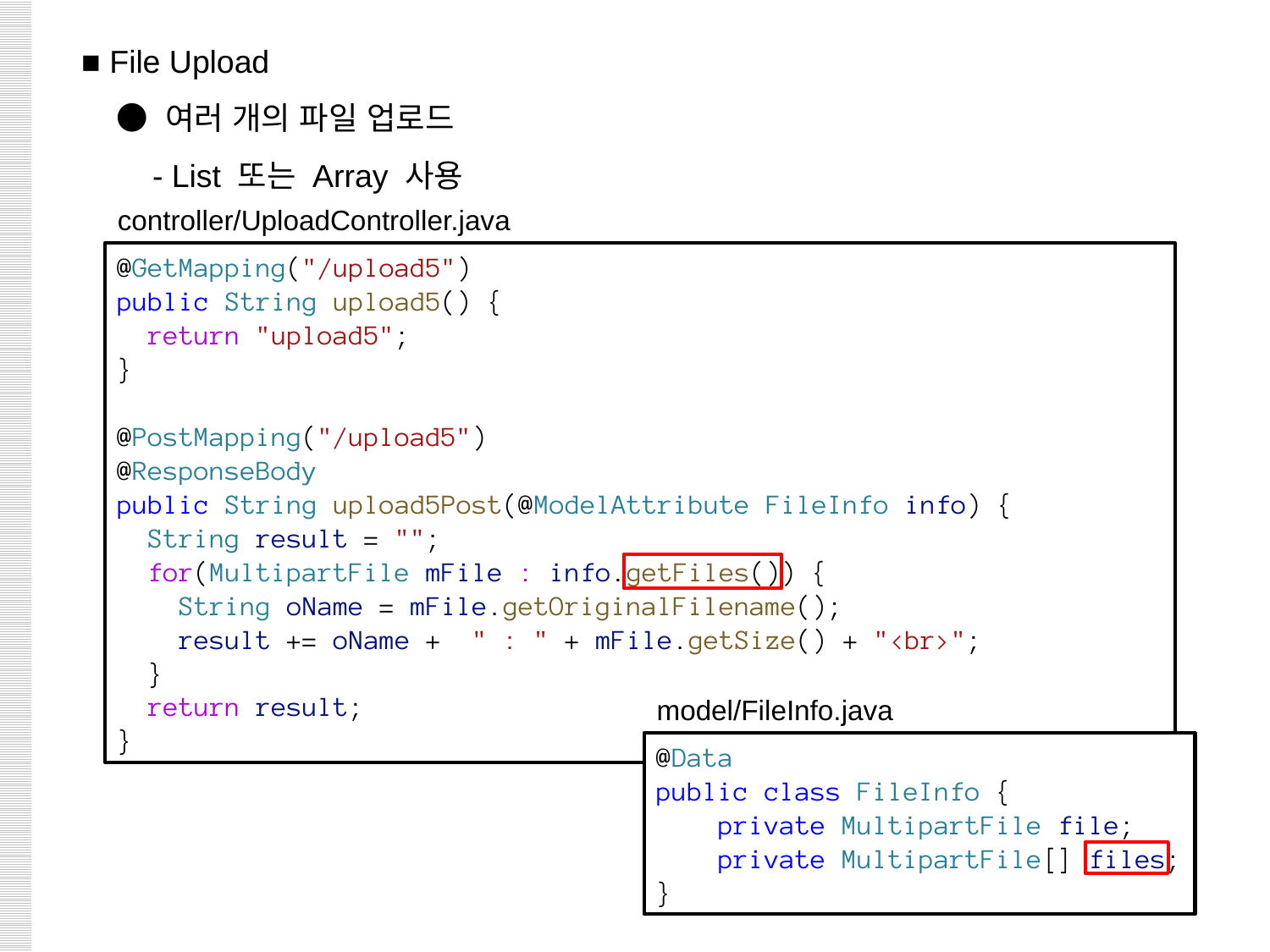

■ File Upload
    ● 여러 개의 파일 업로드
        - List 또는 Array 사용
controller/UploadController.java
@GetMapping("/upload5")
public String upload5() {
  return "upload5";
}
@PostMapping("/upload5")
@ResponseBody
public String upload5Post(@ModelAttribute FileInfo info) {
  String result = "";
  for(MultipartFile mFile : info.getFiles()) {
    String oName = mFile.getOriginalFilename();
    result += oName +  " : " + mFile.getSize() + "<br>";
  }
  return result;
}

model/FileInfo.java
@Data
public class FileInfo {
    private MultipartFile file;
    private MultipartFile[] files;
}